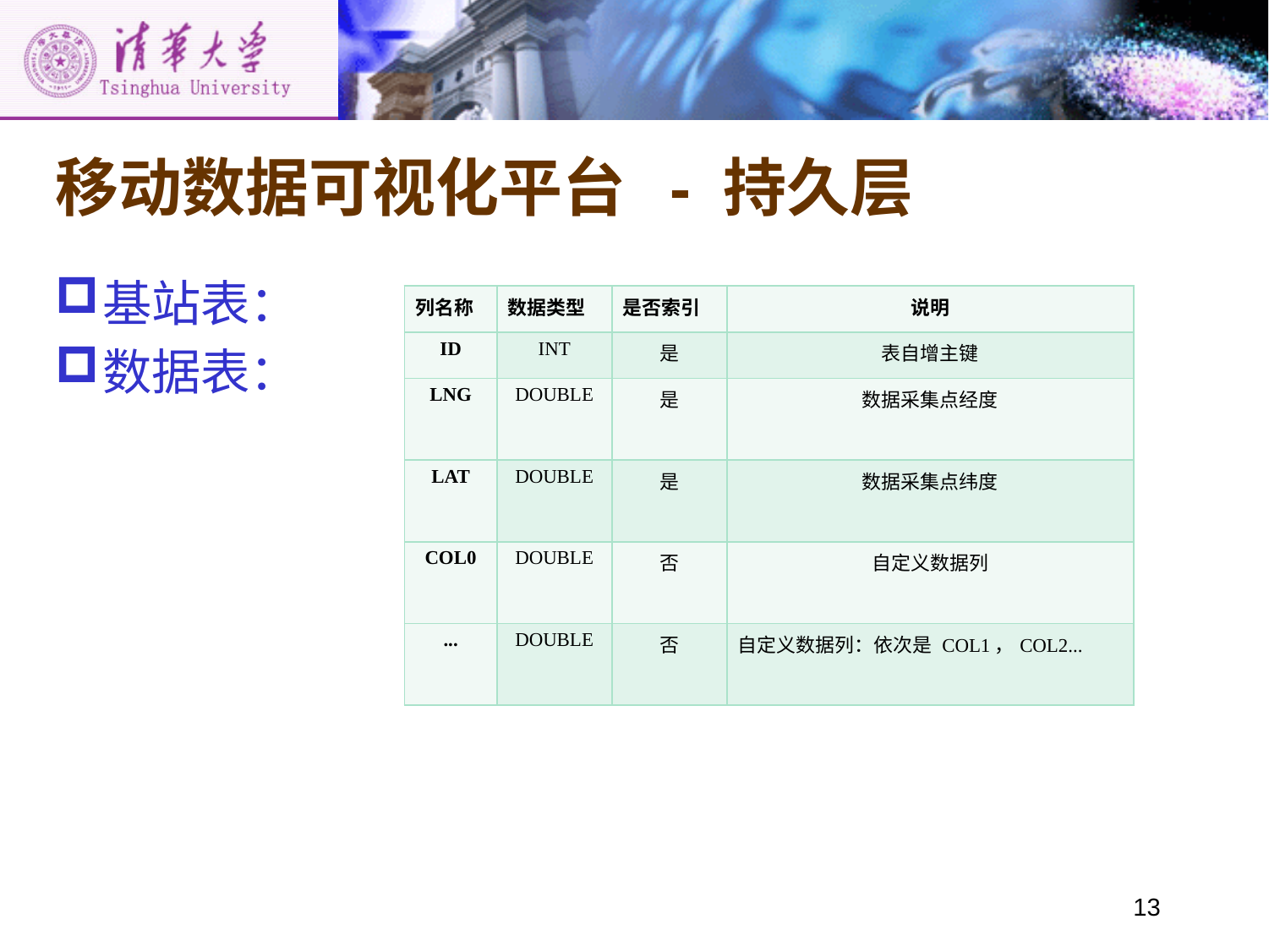

# 移动数据可视化平台  - 持久层
基站表：
数据表：
| 列名称 | 数据类型 | 是否索引 | 说明 |
| --- | --- | --- | --- |
| ID | INT | 是 | 基站自增主键 |
| LNG | DOUBLE | 是 | 基站所在地经度 |
| LAT | DOUBLE | 是 | 基站所在地纬度 |
| INFO | TEXT | 否 | 基站的描述信息 |
| TID | INT | 是 | 对应的用户 ID |
| 列名称 | 数据类型 | 是否索引 | 说明 |
| --- | --- | --- | --- |
| ID | INT | 是 | 表自增主键 |
| UID | INT | 是 | 数据表所属用户的 ID |
| INFO | VARCHAR | 否 | 数据表的描述 |
| EMPTY | BOOL | 否 | 是否已填充数据 |
| TIMES | MEDIUMTEXT | 否 | 第二主值列的所有取值 |
| NAMES | MEDIUMTEXT | 否 | 数据表中自定义数据列的名称 |
| 列名称 | 数据类型 | 是否索引 | 说明 |
| --- | --- | --- | --- |
| ID | INT | 是 | 表自增主键 |
| LNG | DOUBLE | 是 | 数据采集点经度 |
| LAT | DOUBLE | 是 | 数据采集点纬度 |
| COL0 | DOUBLE | 否 | 自定义数据列 |
| ... | DOUBLE | 否 | 自定义数据列：依次是 COL1，COL2... |
13